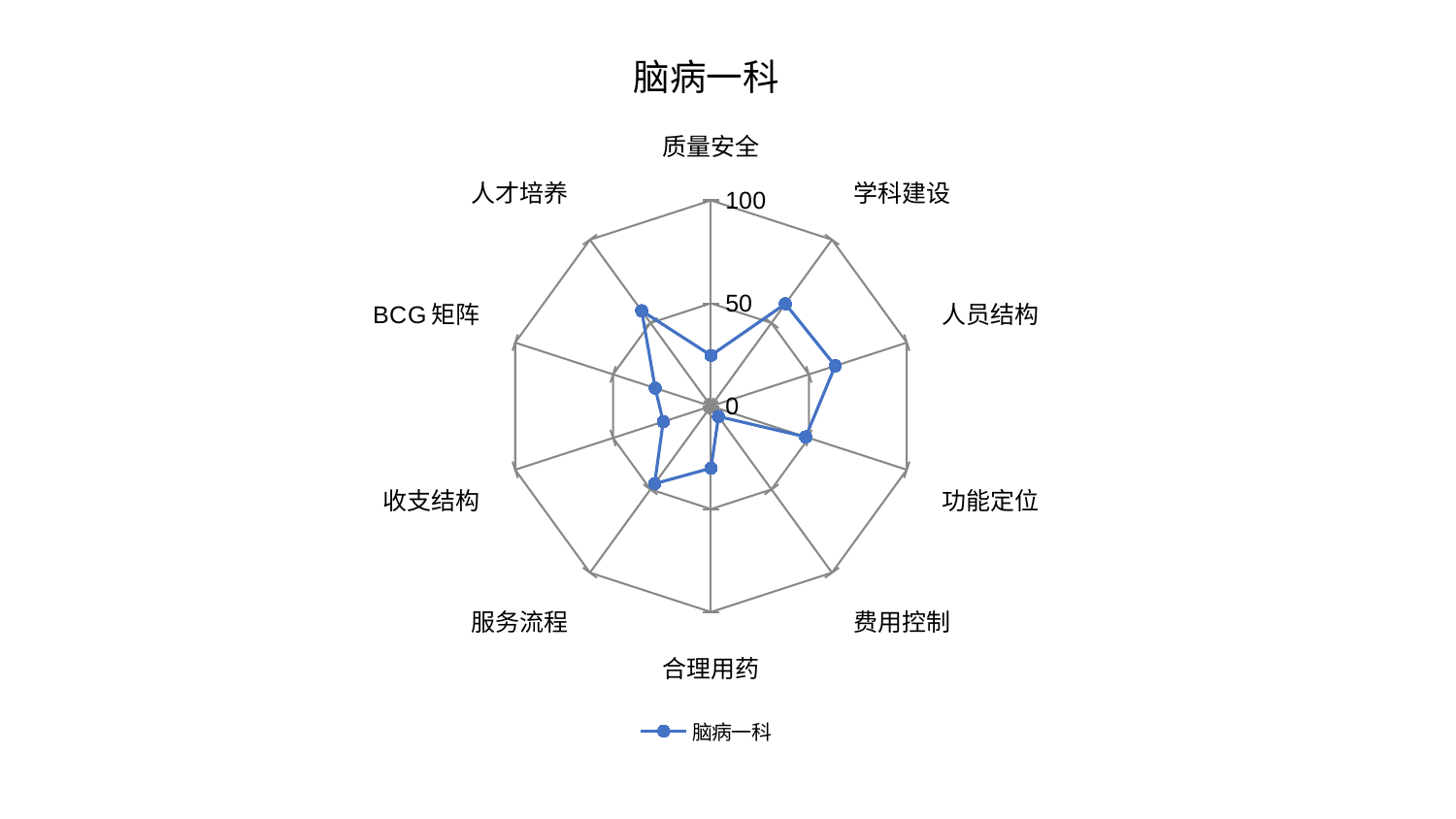

### Chart: 脑病一科

| Category | 脑病一科 |
|---|---|
| 质量安全 | 24.69193718788515 |
| 学科建设 | 61.4934687352056 |
| 人员结构 | 63.486666269036334 |
| 功能定位 | 48.368608897796996 |
| 费用控制 | 6.205825193457 |
| 合理用药 | 30.14056111736931 |
| 服务流程 | 46.59107366650095 |
| 收支结构 | 24.400363739644717 |
| BCG矩阵 | 28.49897274826759 |
| 人才培养 | 57.299552040179286 |
140